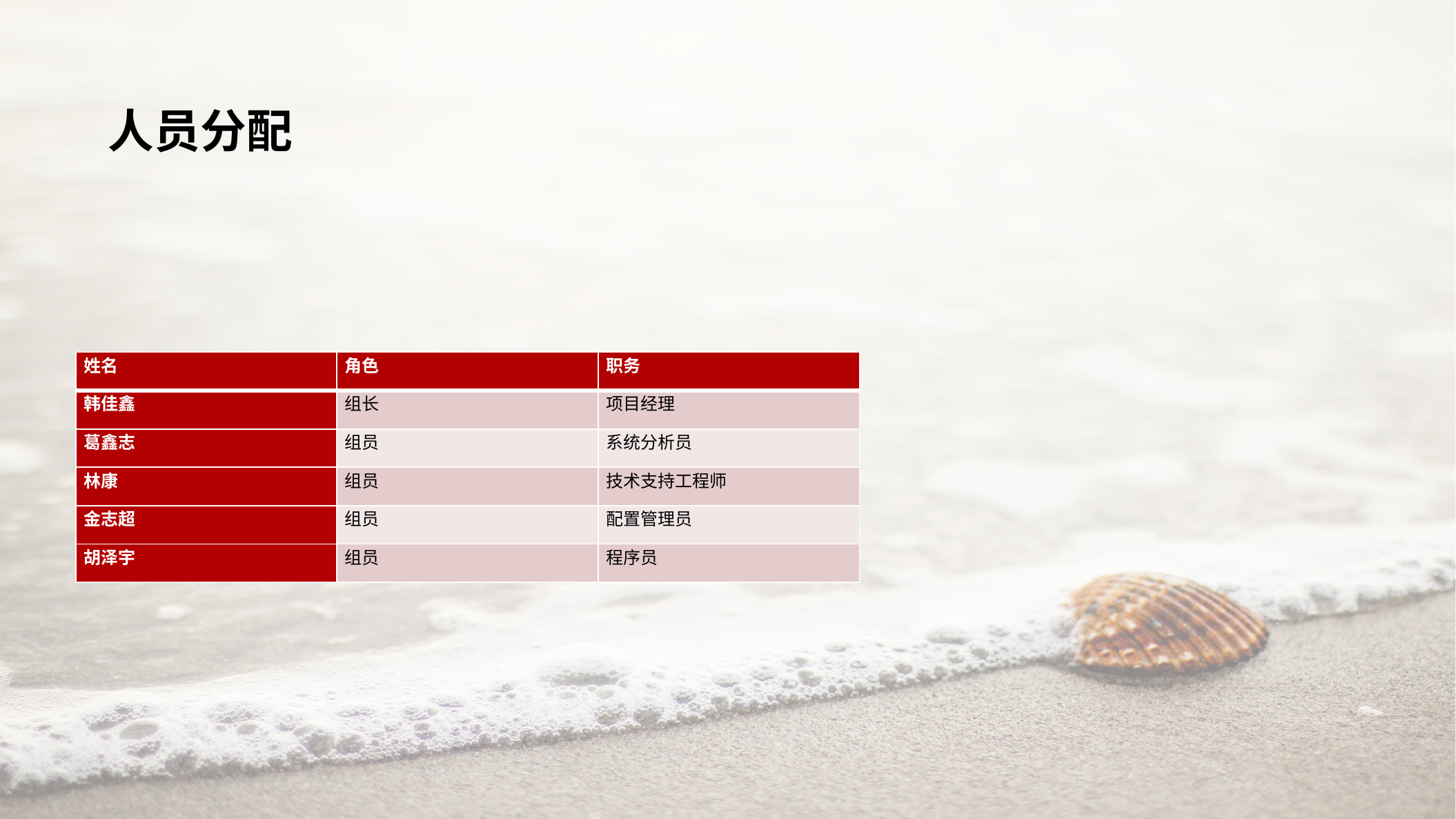

人员分配
| 姓名 | 角色 | 职务 |
| --- | --- | --- |
| 韩佳鑫 | 组长 | 项目经理 |
| 葛鑫志 | 组员 | 系统分析员 |
| 林康 | 组员 | 技术支持工程师 |
| 金志超 | 组员 | 配置管理员 |
| 胡泽宇 | 组员 | 程序员 |